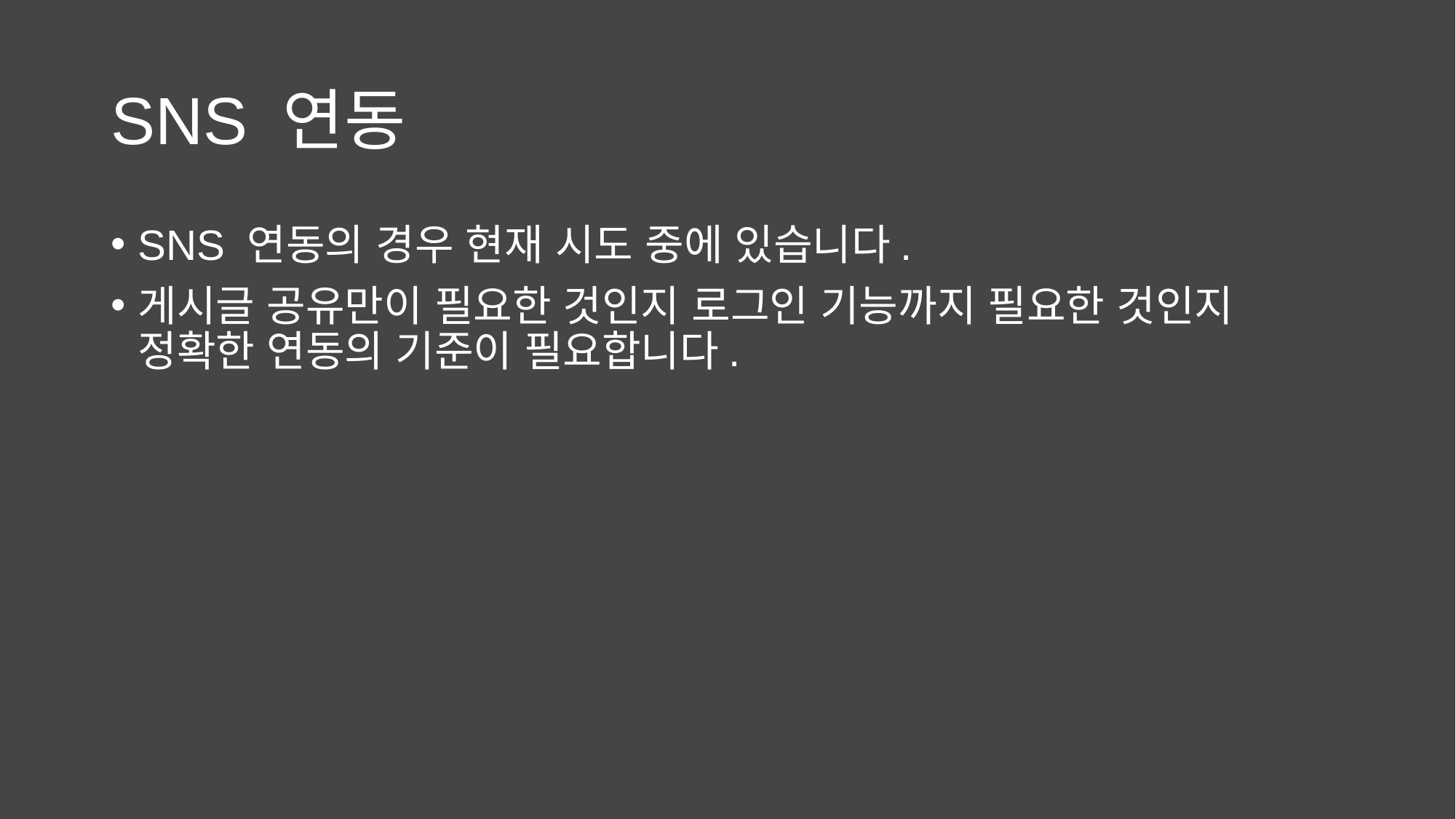

# SNS 연동
SNS 연동의 경우 현재 시도 중에 있습니다.
게시글 공유만이 필요한 것인지 로그인 기능까지 필요한 것인지 정확한 연동의 기준이 필요합니다.